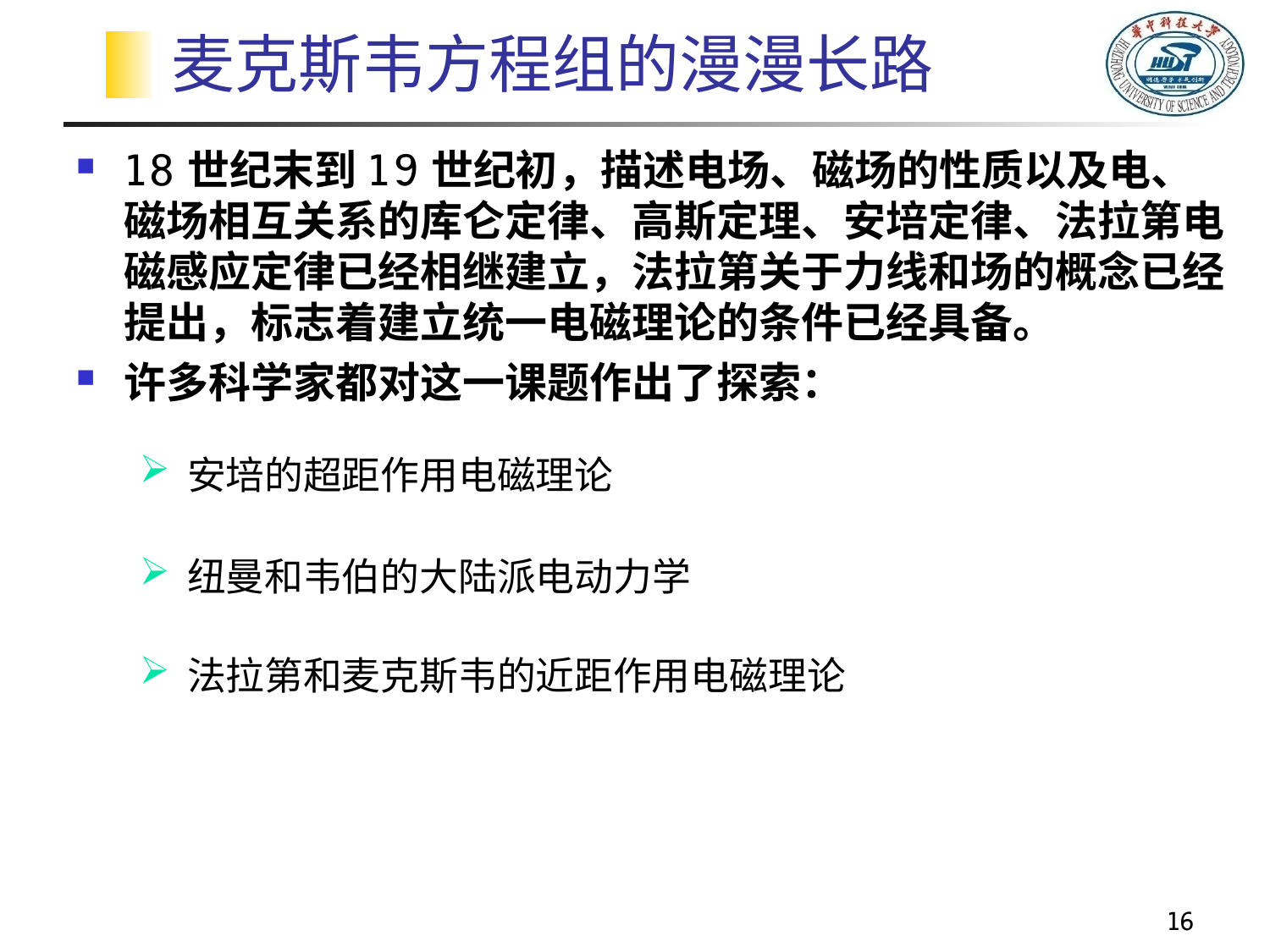

# 麦克斯韦方程组的漫漫长路
18世纪末到19世纪初，描述电场、磁场的性质以及电、磁场相互关系的库仑定律、高斯定理、安培定律、法拉第电磁感应定律已经相继建立，法拉第关于力线和场的概念已经提出，标志着建立统一电磁理论的条件已经具备。
许多科学家都对这一课题作出了探索：

安培的超距作用电磁理论
纽曼和韦伯的大陆派电动力学
法拉第和麦克斯韦的近距作用电磁理论
16